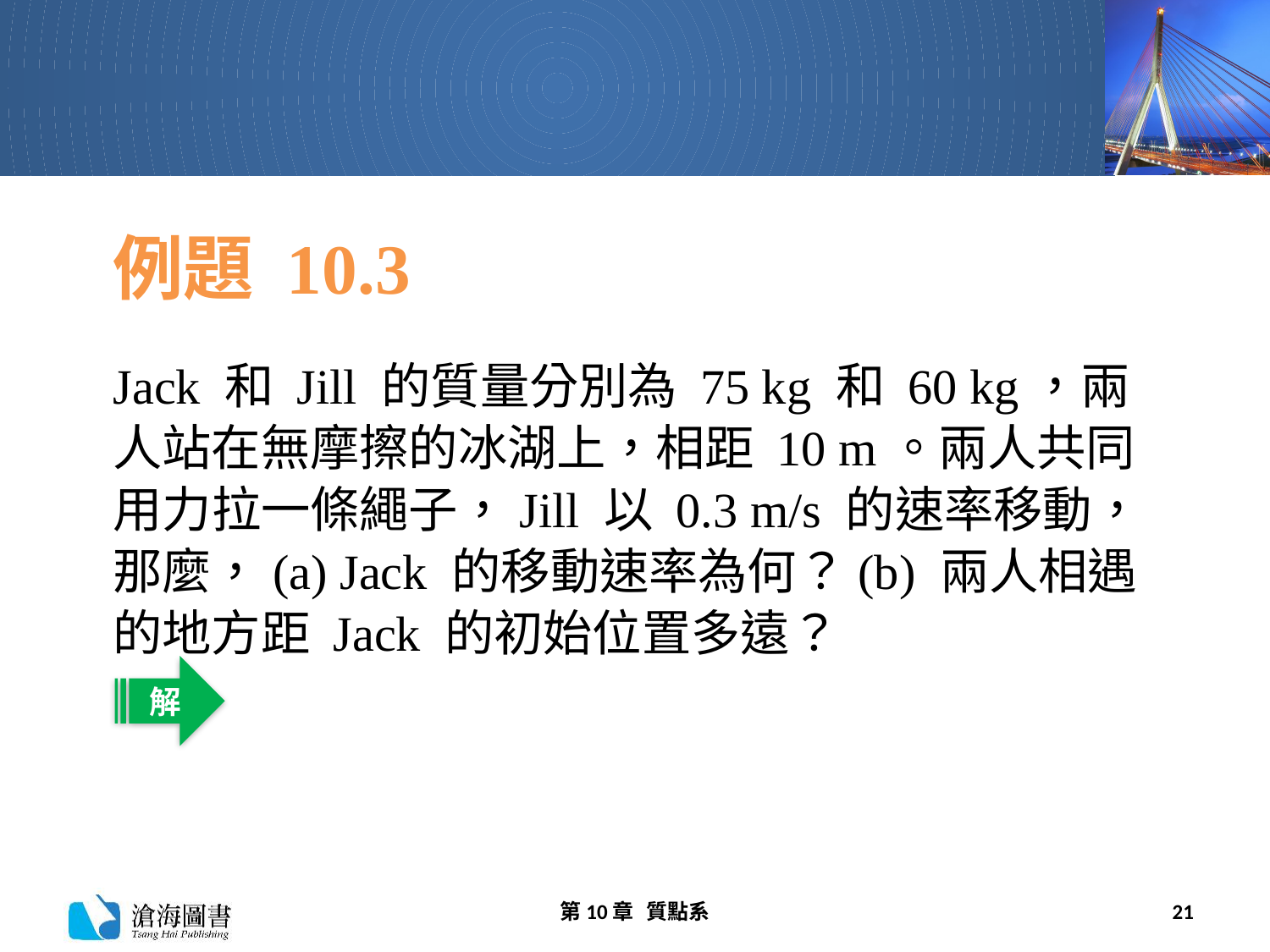

# 例題 10.3
Jack 和 Jill 的質量分別為 75 kg 和 60 kg，兩人站在無摩擦的冰湖上，相距 10 m。兩人共同用力拉一條繩子，Jill 以 0.3 m/s 的速率移動，那麼，(a) Jack 的移動速率為何？(b) 兩人相遇的地方距 Jack 的初始位置多遠？
解
第10章  質點系
21